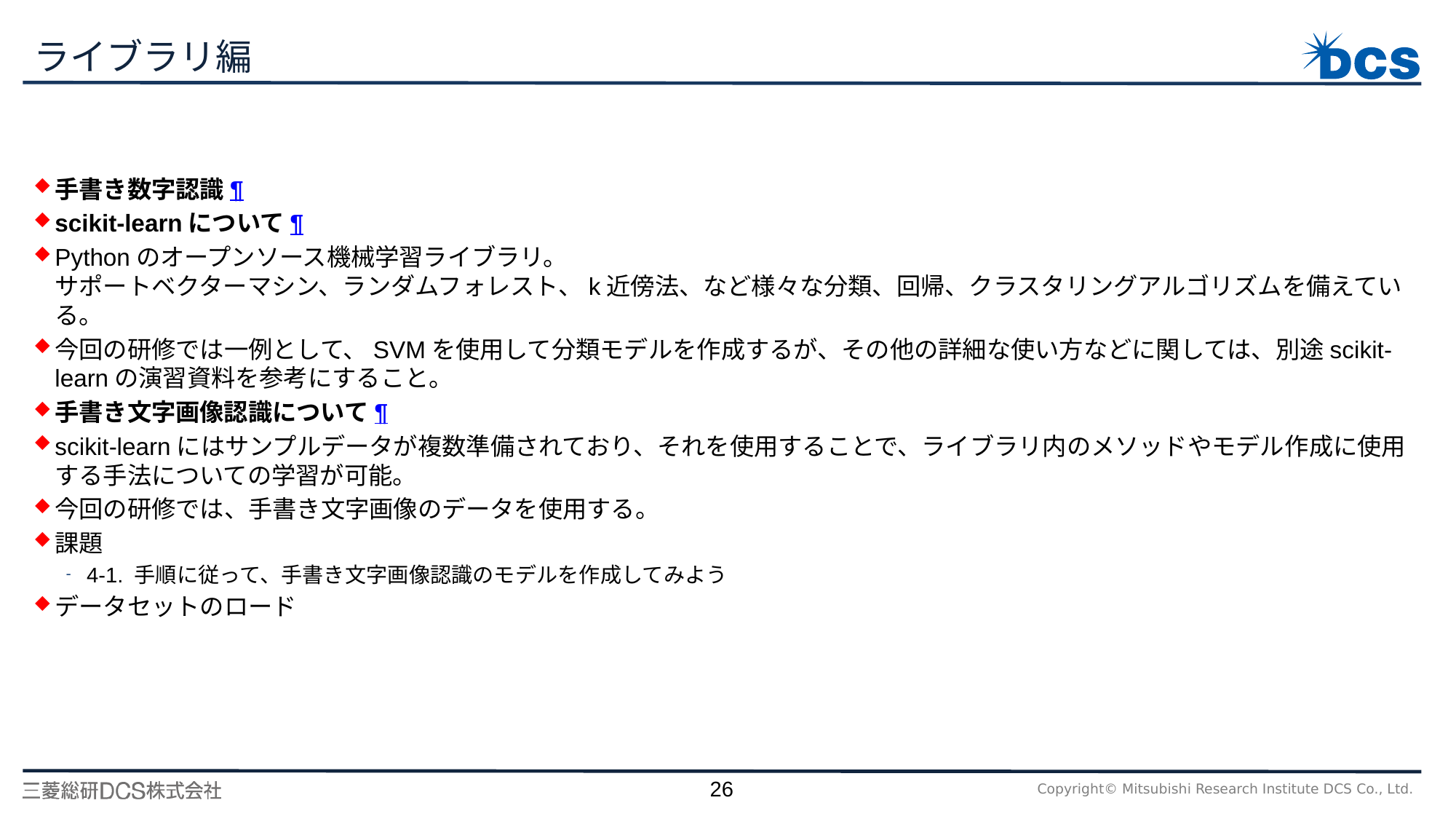

# ライブラリ編

手書き数字認識¶
scikit-learnについて¶
Pythonのオープンソース機械学習ライブラリ。
サポートベクターマシン、ランダムフォレスト、k近傍法、など様々な分類、回帰、クラスタリングアルゴリズムを備えている。
今回の研修では一例として、SVMを使用して分類モデルを作成するが、その他の詳細な使い方などに関しては、別途scikit-learnの演習資料を参考にすること。
手書き文字画像認識について¶
scikit-learnにはサンプルデータが複数準備されており、それを使用することで、ライブラリ内のメソッドやモデル作成に使用する手法についての学習が可能。
今回の研修では、手書き文字画像のデータを使用する。
課題
4-1. 手順に従って、手書き文字画像認識のモデルを作成してみよう
データセットのロード